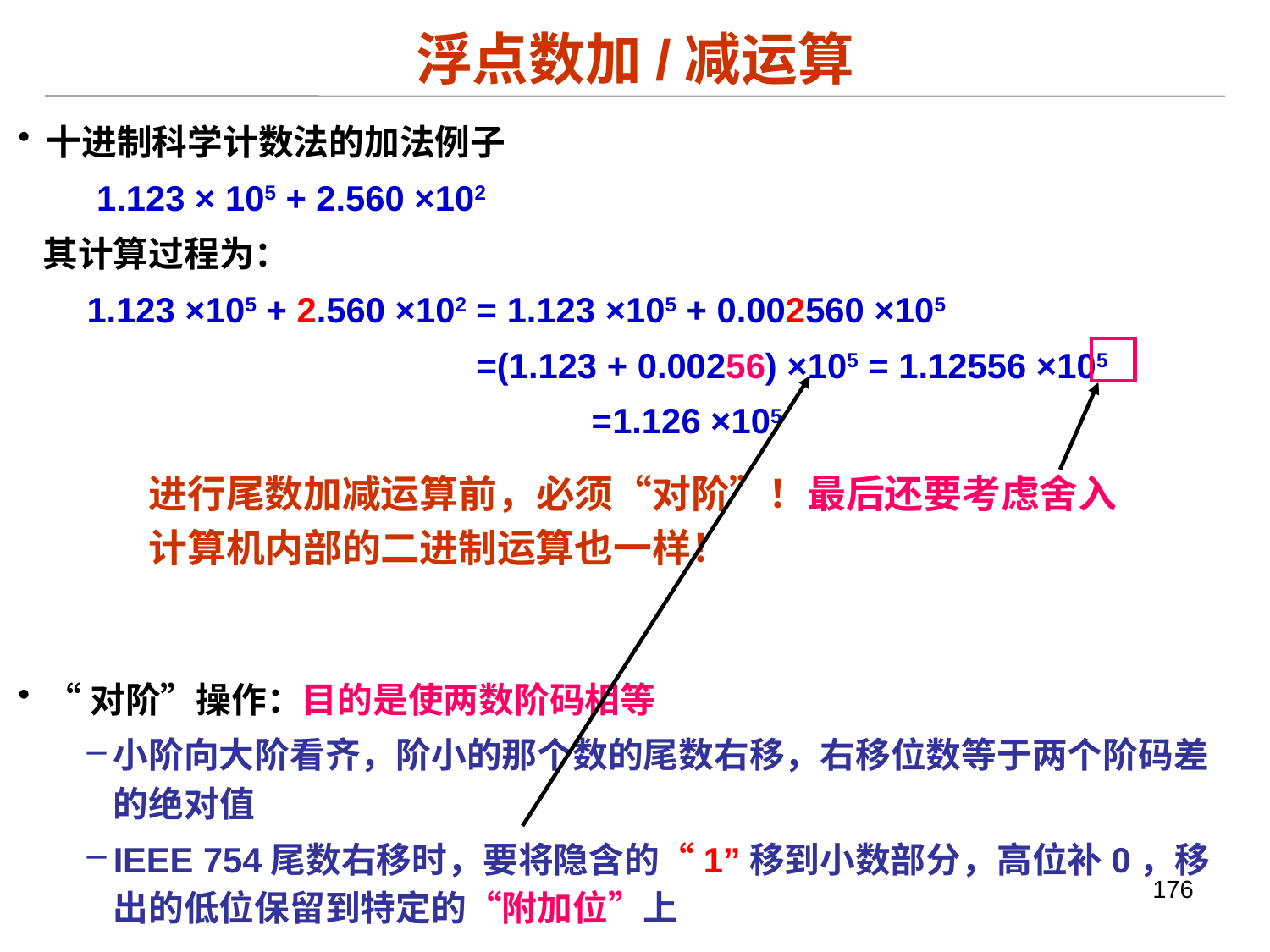

浮点数加/减运算
十进制科学计数法的加法例子
 1.123 × 105 + 2.560 ×102
  其计算过程为：
1.123 ×105 + 2.560 ×102 = 1.123 ×105 + 0.002560 ×105
                                        =(1.123 + 0.00256) ×105 = 1.12556 ×105
				          =1.126 ×105

“对阶”操作：目的是使两数阶码相等
小阶向大阶看齐，阶小的那个数的尾数右移，右移位数等于两个阶码差的绝对值
IEEE 754尾数右移时，要将隐含的“1”移到小数部分，高位补0，移出的低位保留到特定的“附加位”上

进行尾数加减运算前，必须“对阶”！最后还要考虑舍入
计算机内部的二进制运算也一样！
176